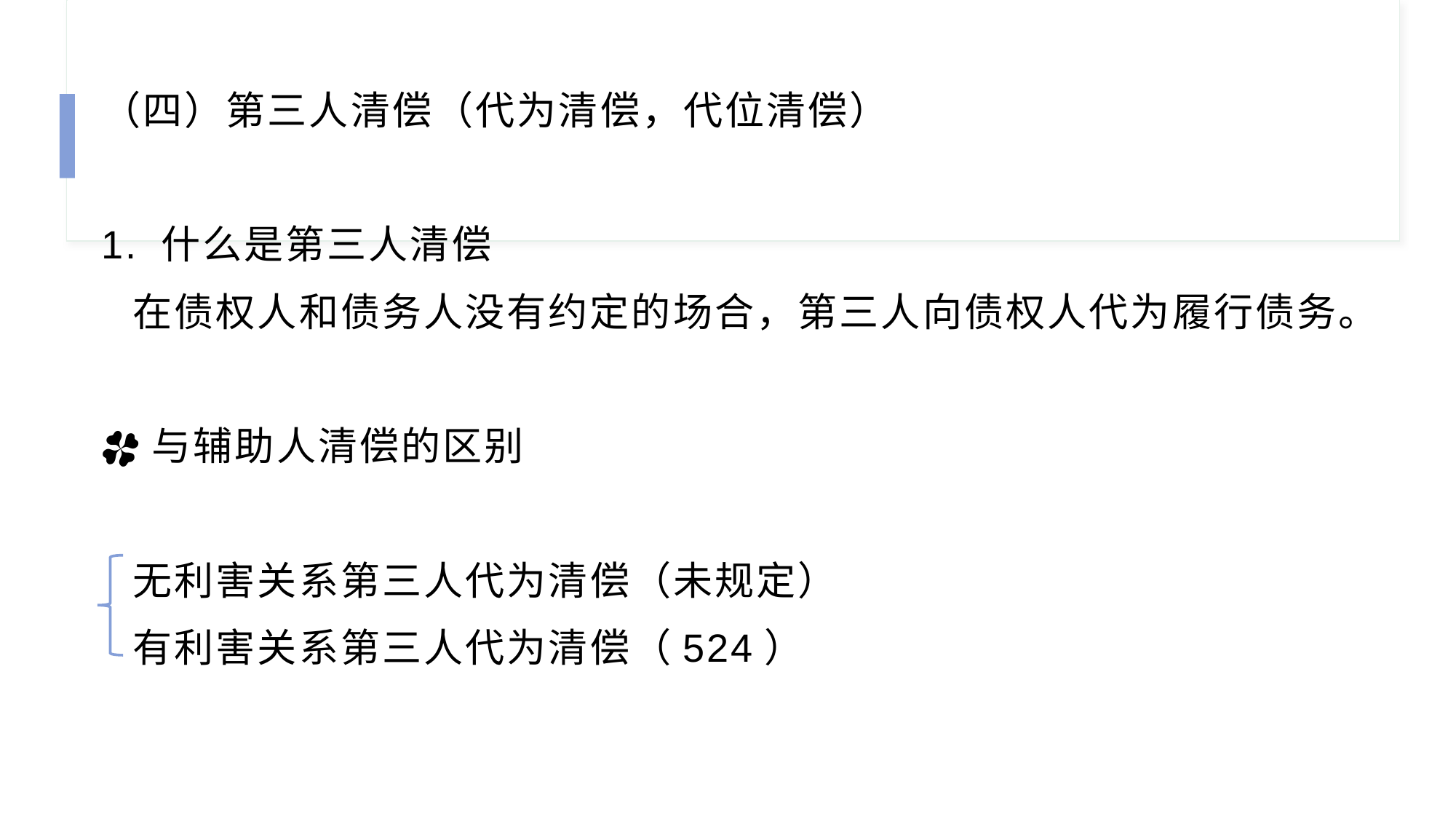

（四）第三人清偿（代为清偿，代位清偿）

1. 什么是第三人清偿
  在债权人和债务人没有约定的场合，第三人向债权人代为履行债务。

🍀与辅助人清偿的区别

  无利害关系第三人代为清偿（未规定）
  有利害关系第三人代为清偿（524）